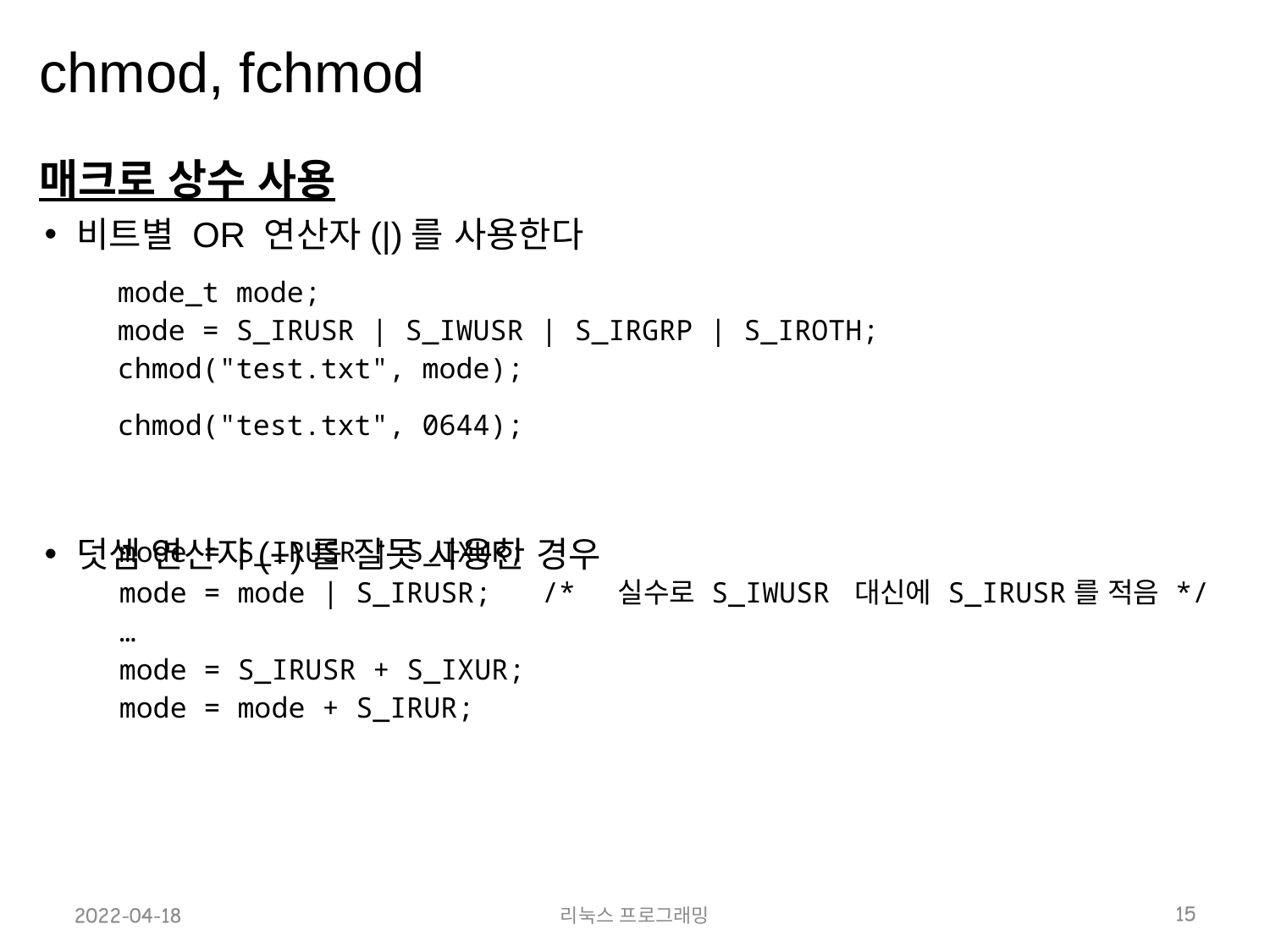

# chmod, fchmod
매크로 상수 사용
비트별 OR 연산자(|)를 사용한다

덧셈 연산자(+)를 잘못 사용한 경우

| mode\_t mode; mode = S\_IRUSR | S\_IWUSR | S\_IRGRP | S\_IROTH; chmod("test.txt", mode); |
| --- |
| chmod("test.txt", 0644); |
| --- |
| mode = S\_IRUSR | S\_IXUR; mode = mode | S\_IRUSR; /\*  실수로 S\_IWUSR 대신에 S\_IRUSR를 적음 \*/ … mode = S\_IRUSR + S\_IXUR; mode = mode + S\_IRUR; |
| --- |
2022-04-18
리눅스 프로그래밍
15